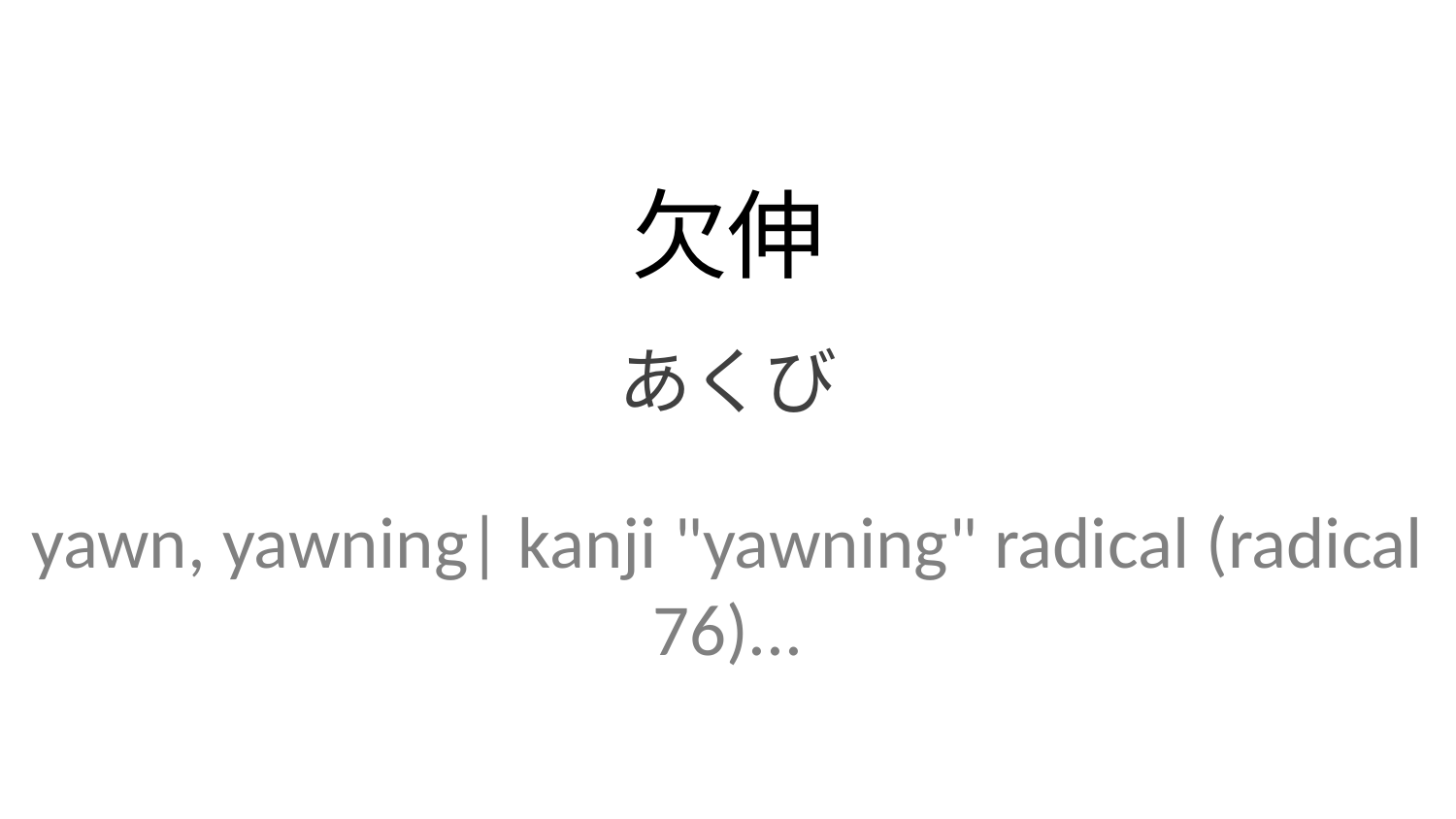

欠伸

あくび
yawn, yawning| kanji "yawning" radical (radical 76)...